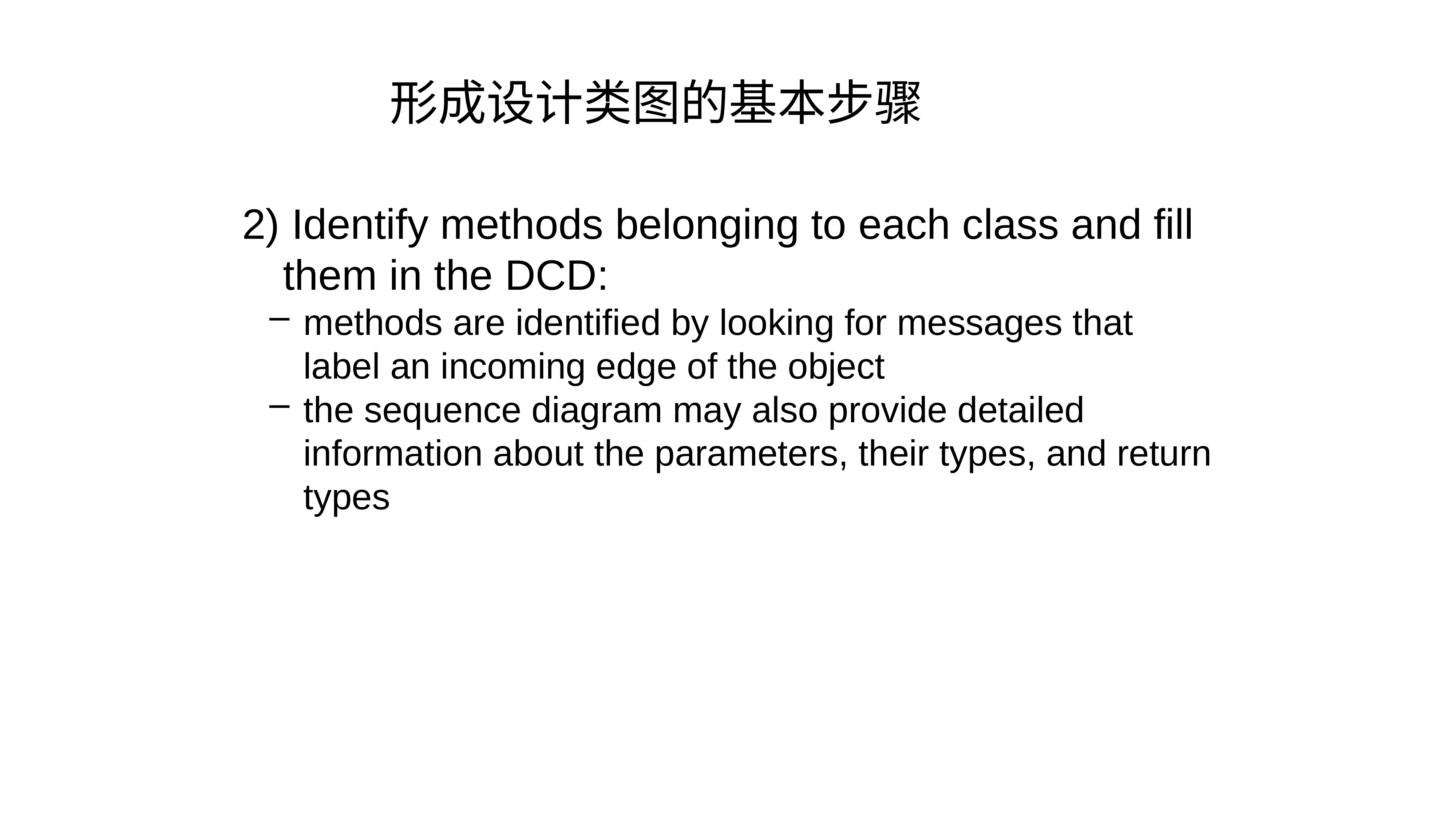

# 形成设计类图的基本步骤
2) Identify methods belonging to each class and fill them in the DCD:
methods are identified by looking for messages that label an incoming edge of the object
the sequence diagram may also provide detailed information about the parameters, their types, and return types